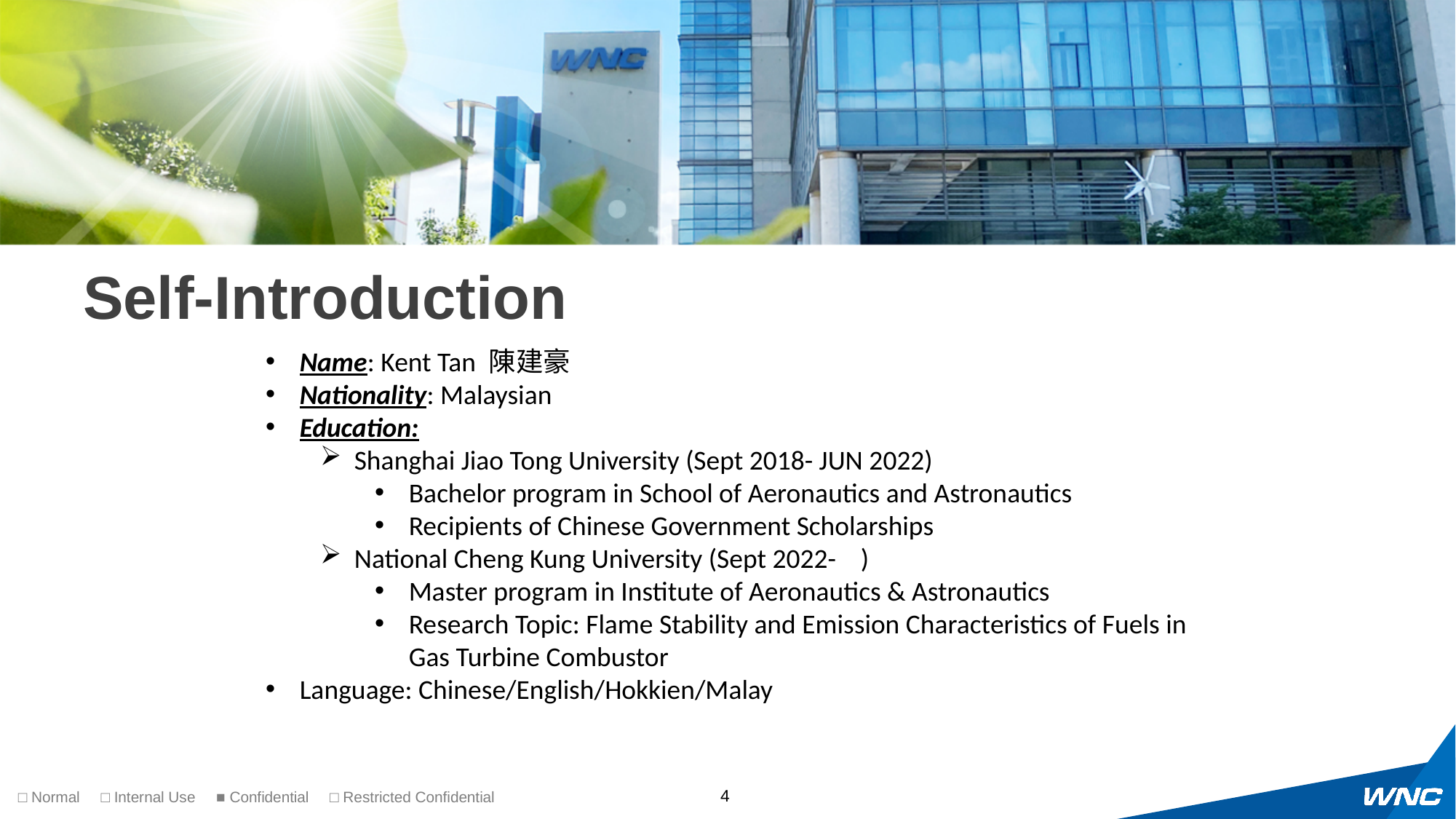

# Self-Introduction
Name: Kent Tan 陳建豪
Nationality: Malaysian
Education:
Shanghai Jiao Tong University (Sept 2018- JUN 2022)
Bachelor program in School of Aeronautics and Astronautics
Recipients of Chinese Government Scholarships
National Cheng Kung University (Sept 2022-    )
Master program in Institute of Aeronautics & Astronautics
Research Topic: Flame Stability and Emission Characteristics of Fuels in Gas Turbine Combustor
Language: Chinese/English/Hokkien/Malay